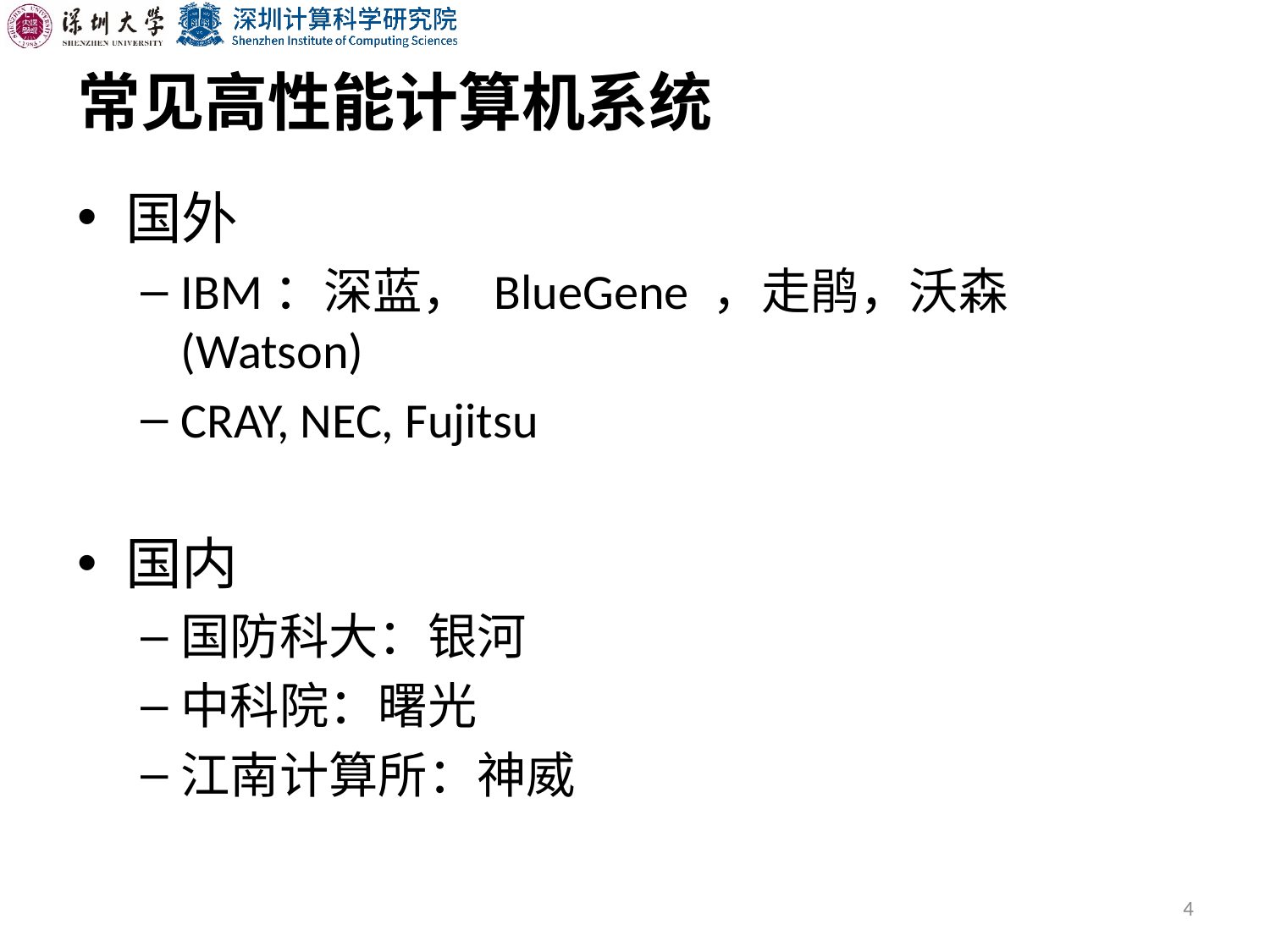

# 常见高性能计算机系统
国外
IBM：深蓝， BlueGene ，走鹃，沃森(Watson)
CRAY, NEC, Fujitsu

国内
国防科大：银河
中科院：曙光
江南计算所：神威
4